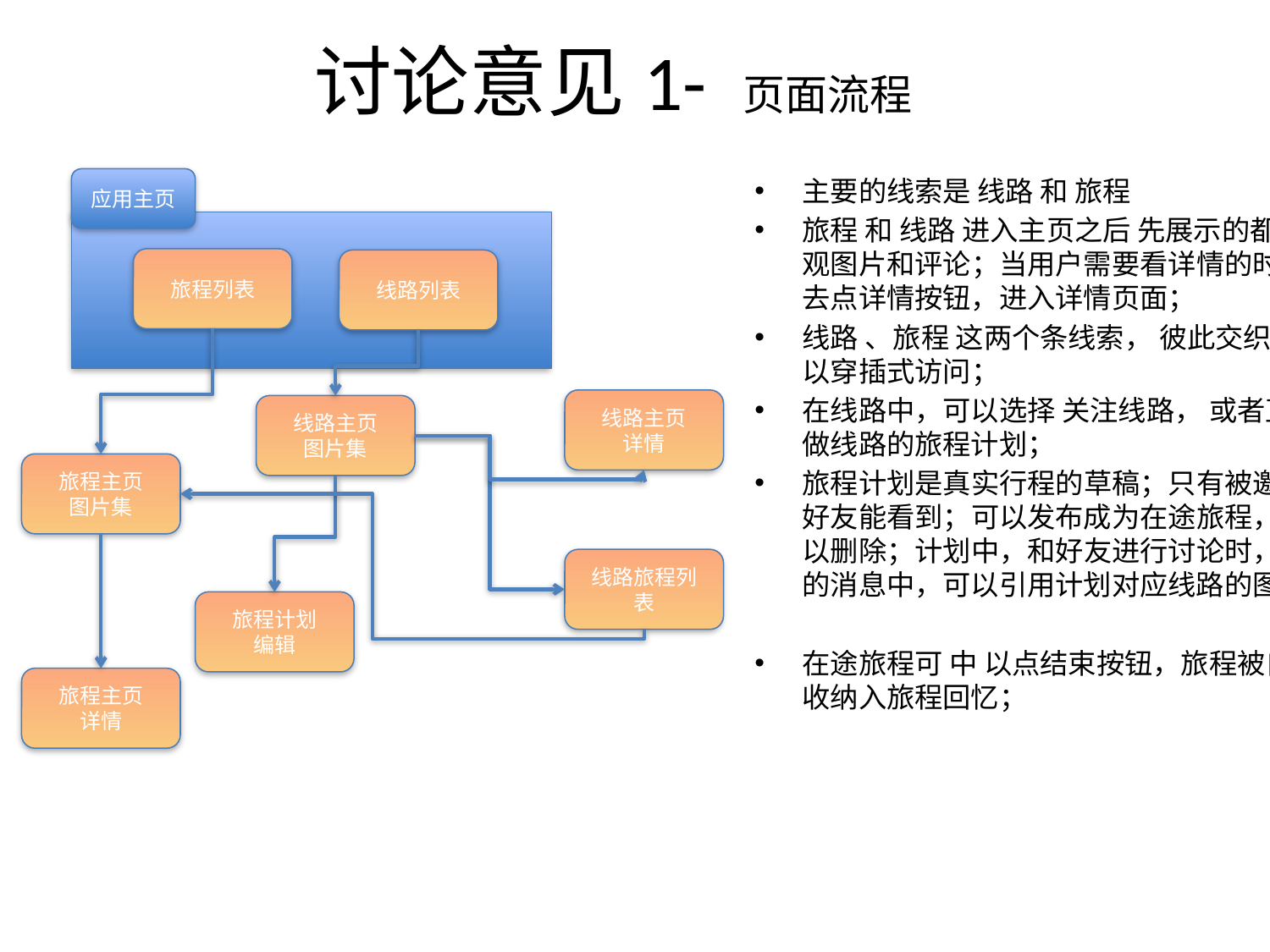

# 讨论意见1- 页面流程
主要的线索是 线路 和 旅程
旅程 和 线路 进入主页之后 先展示的都是直观图片和评论；当用户需要看详情的时候才去点详情按钮，进入详情页面；
线路 、旅程 这两个条线索， 彼此交织，可以穿插式访问；
在线路中，可以选择 关注线路， 或者直接做线路的旅程计划；
旅程计划是真实行程的草稿；只有被邀请的好友能看到；可以发布成为在途旅程，也可以删除；计划中，和好友进行讨论时，发布的消息中，可以引用计划对应线路的图片；

在途旅程可 中 以点结束按钮，旅程被自动收纳入旅程回忆；

应用主页

旅程列表
线路列表
线路主页
详情
线路主页
图片集
旅程主页
图片集
线路旅程列表
旅程计划
编辑
旅程主页
详情